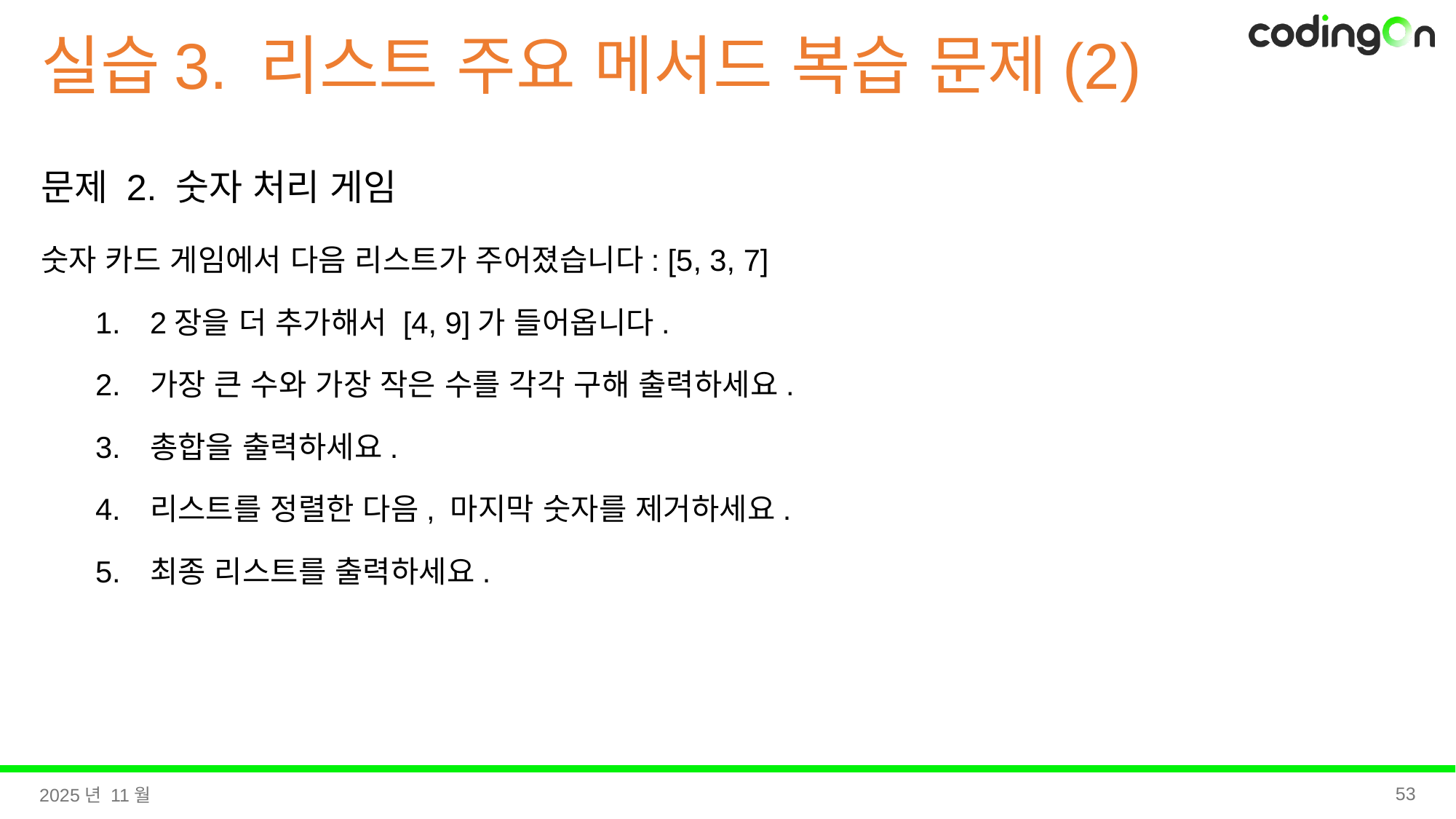

실습3. 리스트 주요 메서드 복습 문제(2)
문제 2. 숫자 처리 게임
숫자 카드 게임에서 다음 리스트가 주어졌습니다: [5, 3, 7]
2장을 더 추가해서 [4, 9]가 들어옵니다.
가장 큰 수와 가장 작은 수를 각각 구해 출력하세요.
총합을 출력하세요.
리스트를 정렬한 다음, 마지막 숫자를 제거하세요.
최종 리스트를 출력하세요.
53
2025년 11월